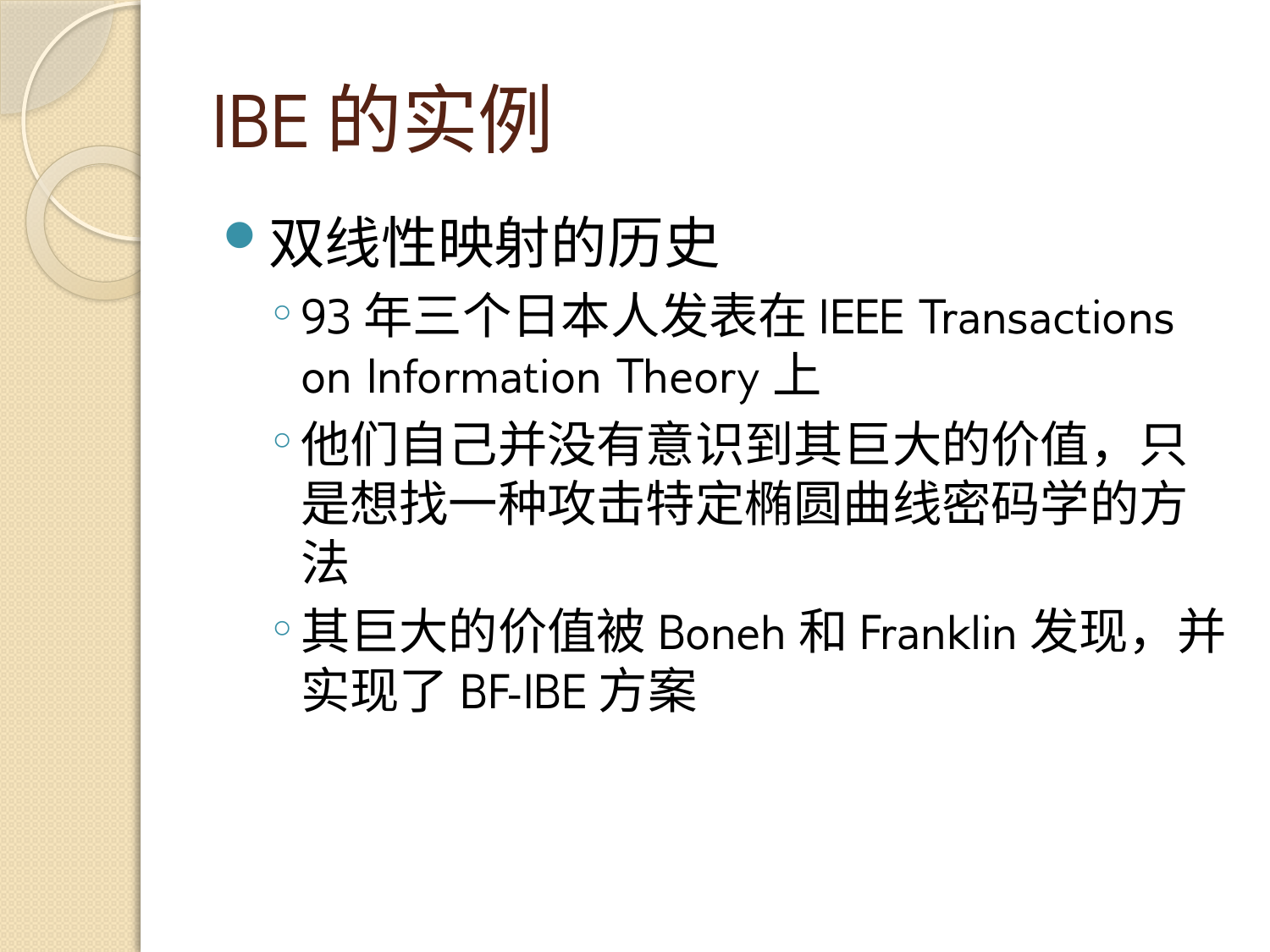

# IBE的实例
双线性映射的历史
93年三个日本人发表在IEEE Transactions on Information Theory上
他们自己并没有意识到其巨大的价值，只是想找一种攻击特定椭圆曲线密码学的方法
其巨大的价值被Boneh和Franklin发现，并实现了BF-IBE方案